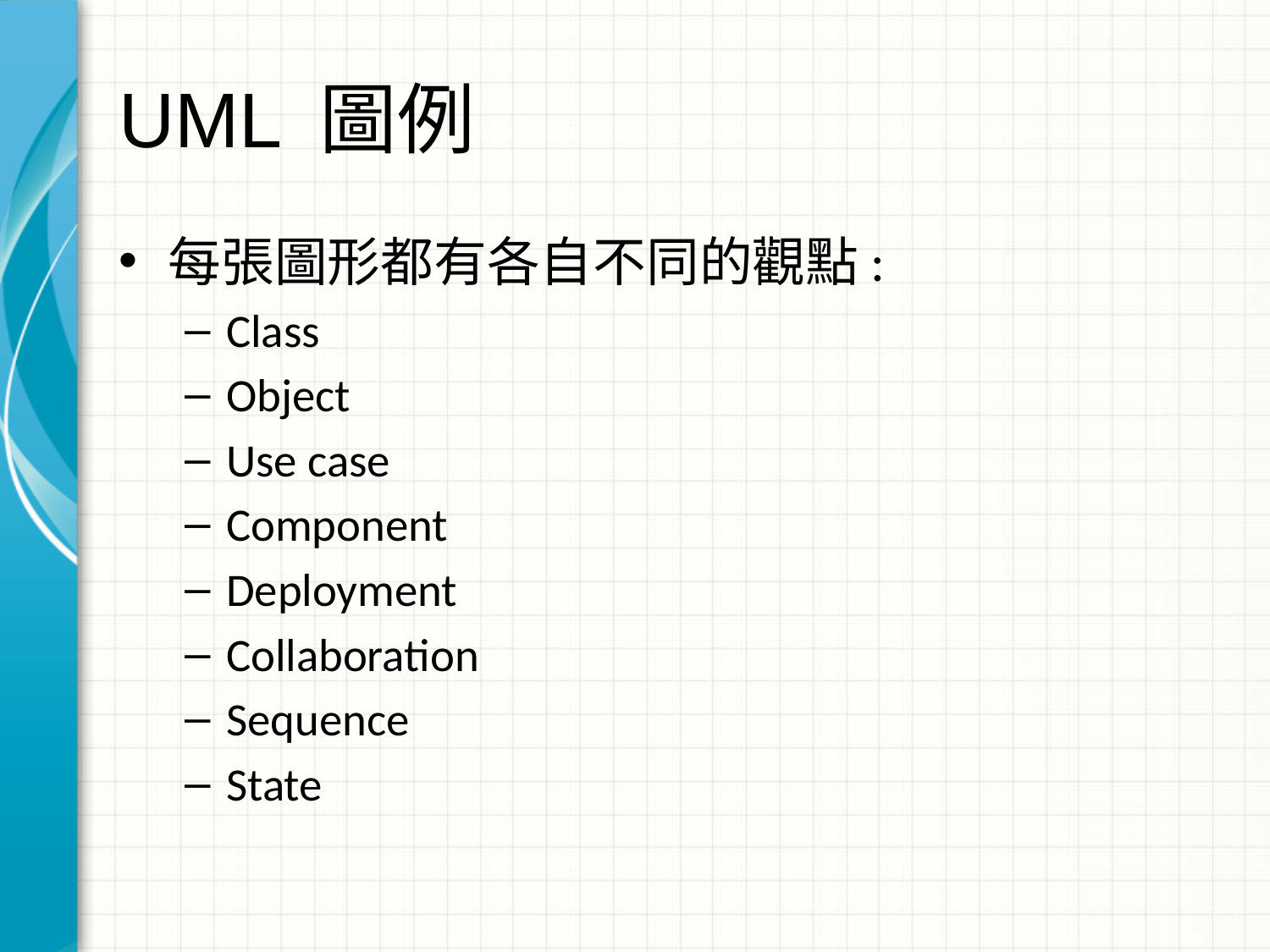

# UML 圖例
每張圖形都有各自不同的觀點:
Class
Object
Use case
Component
Deployment
Collaboration
Sequence
State